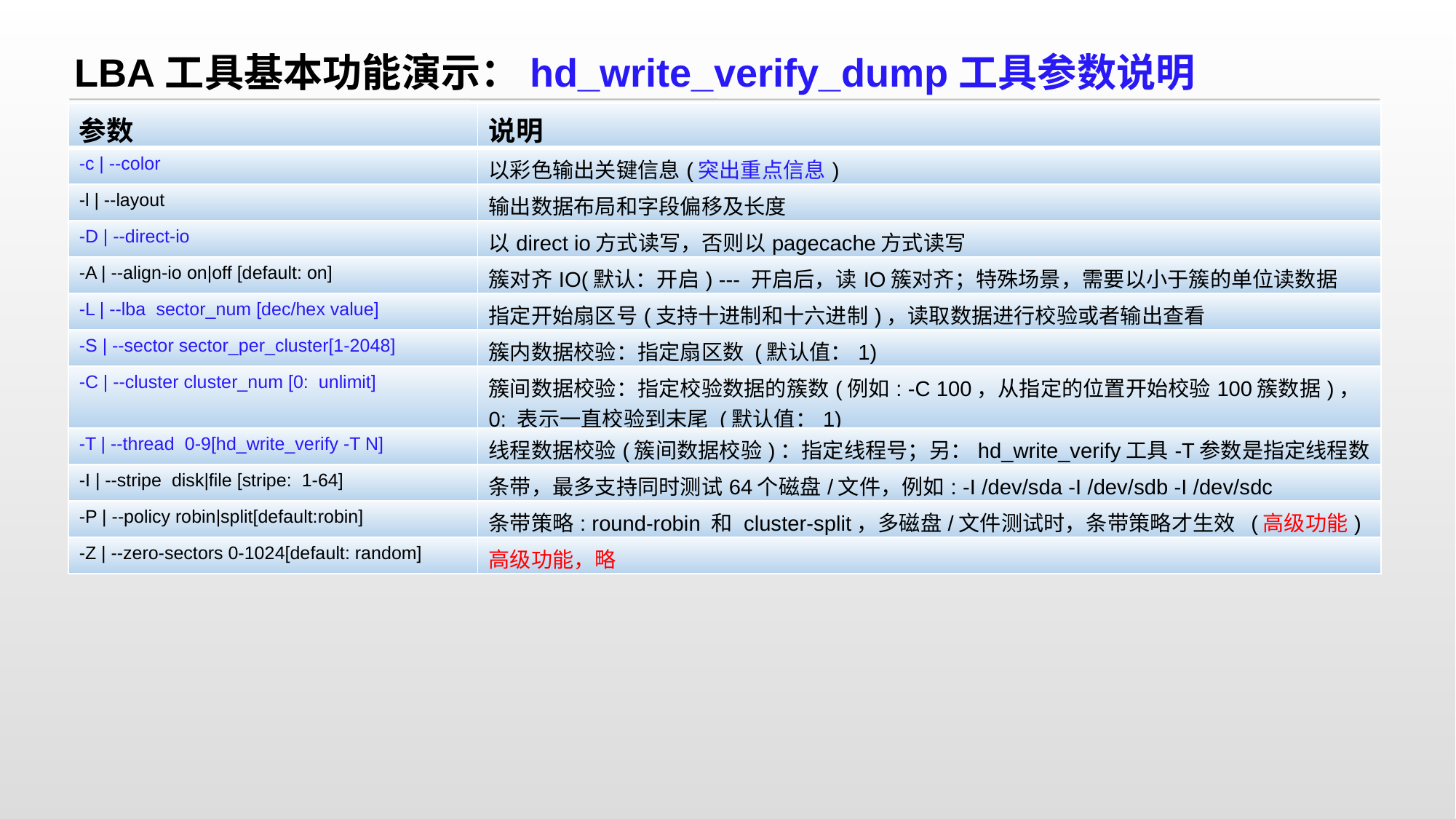

LBA工具基本功能演示：hd_write_verify_dump工具参数说明
| 参数 | 说明 |
| --- | --- |
| -c | --color | 以彩色输出关键信息(突出重点信息) |
| -l | --layout | 输出数据布局和字段偏移及长度 |
| -D | --direct-io | 以direct io方式读写，否则以pagecache方式读写 |
| -A | --align-io on|off [default: on] | 簇对齐IO(默认：开启) --- 开启后，读IO簇对齐；特殊场景，需要以小于簇的单位读数据 |
| -L | --lba sector\_num [dec/hex value] | 指定开始扇区号(支持十进制和十六进制)，读取数据进行校验或者输出查看 |
| -S | --sector sector\_per\_cluster[1-2048] | 簇内数据校验：指定扇区数 (默认值：1) |
| -C | --cluster cluster\_num [0: unlimit] | 簇间数据校验：指定校验数据的簇数(例如: -C 100，从指定的位置开始校验100簇数据)， 0: 表示一直校验到末尾 (默认值：1) |
| -T | --thread 0-9[hd\_write\_verify -T N] | 线程数据校验(簇间数据校验)：指定线程号；另：hd\_write\_verify工具-T参数是指定线程数 |
| -I | --stripe disk|file [stripe: 1-64] | 条带，最多支持同时测试64个磁盘/文件，例如: -I /dev/sda -I /dev/sdb -I /dev/sdc |
| -P | --policy robin|split[default:robin] | 条带策略: round-robin 和 cluster-split，多磁盘/文件测试时，条带策略才生效 (高级功能) |
| -Z | --zero-sectors 0-1024[default: random] | 高级功能，略 |